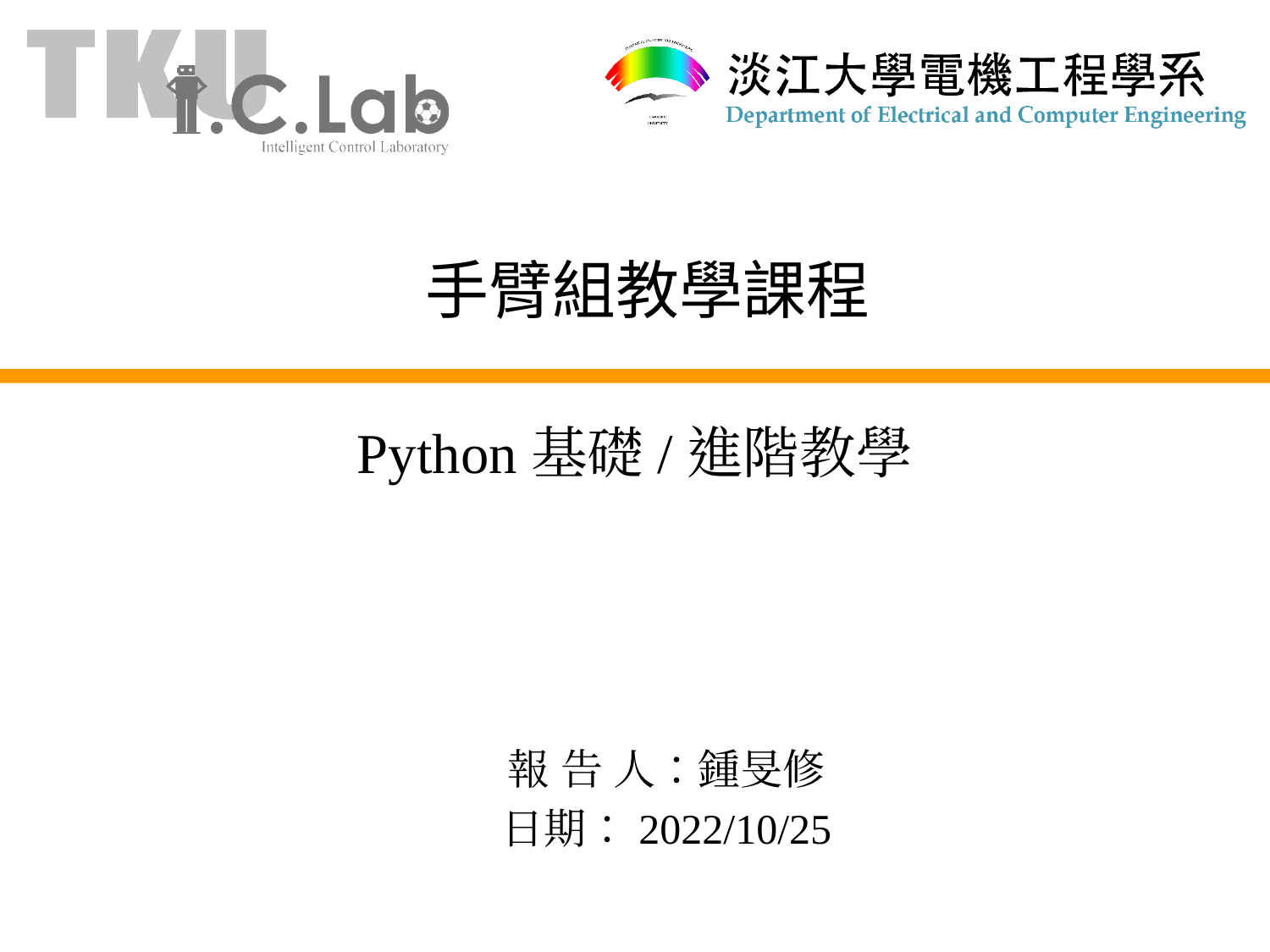

# 手臂組教學課程
Python基礎/進階教學

報 告 人：鍾旻修
日期：2022/10/25